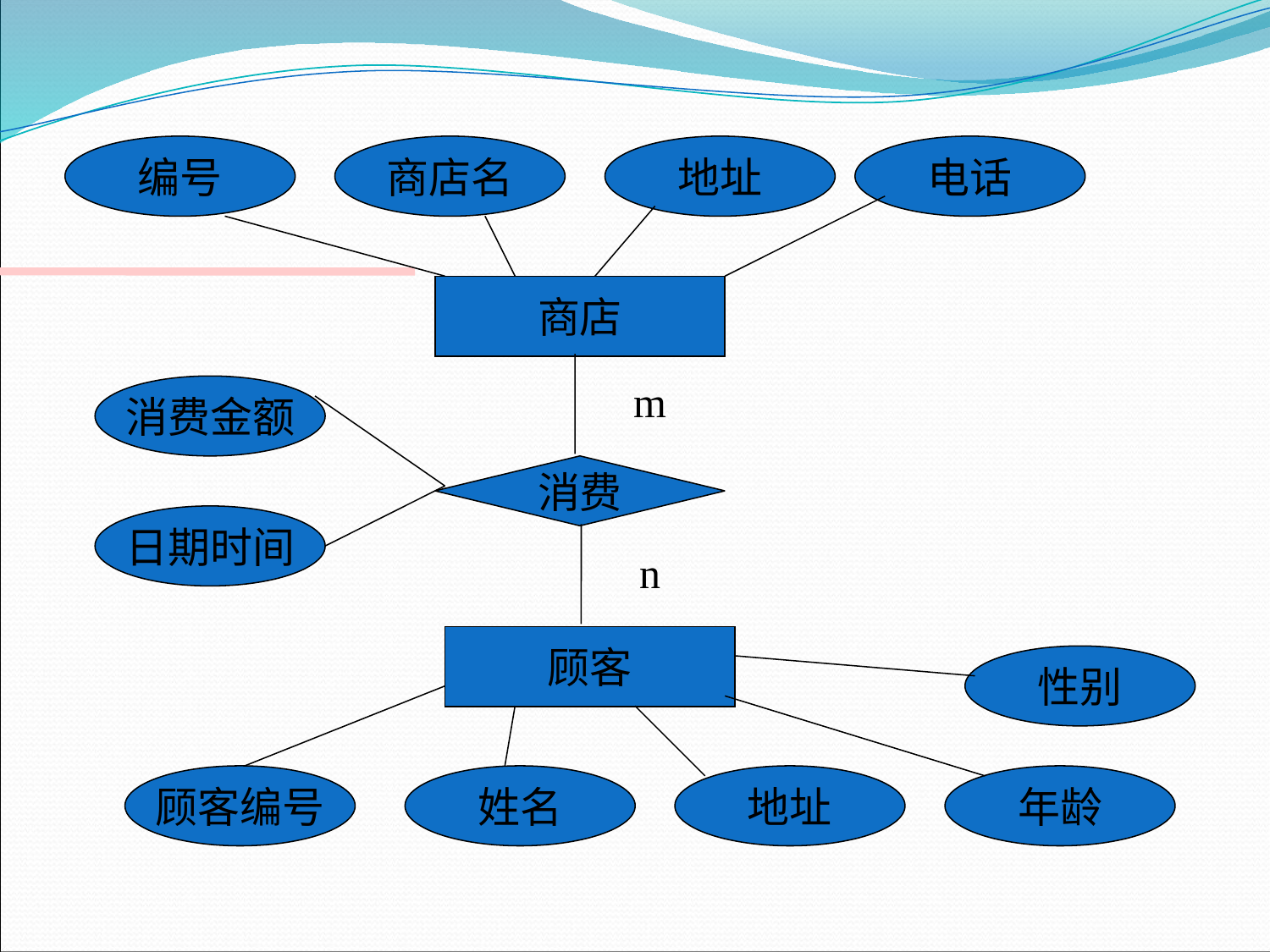

编号
商店名
地址
电话

商店

消费金额
m

消费

日期时间

n
顾客
性别

顾客编号
姓名
地址
年龄

827